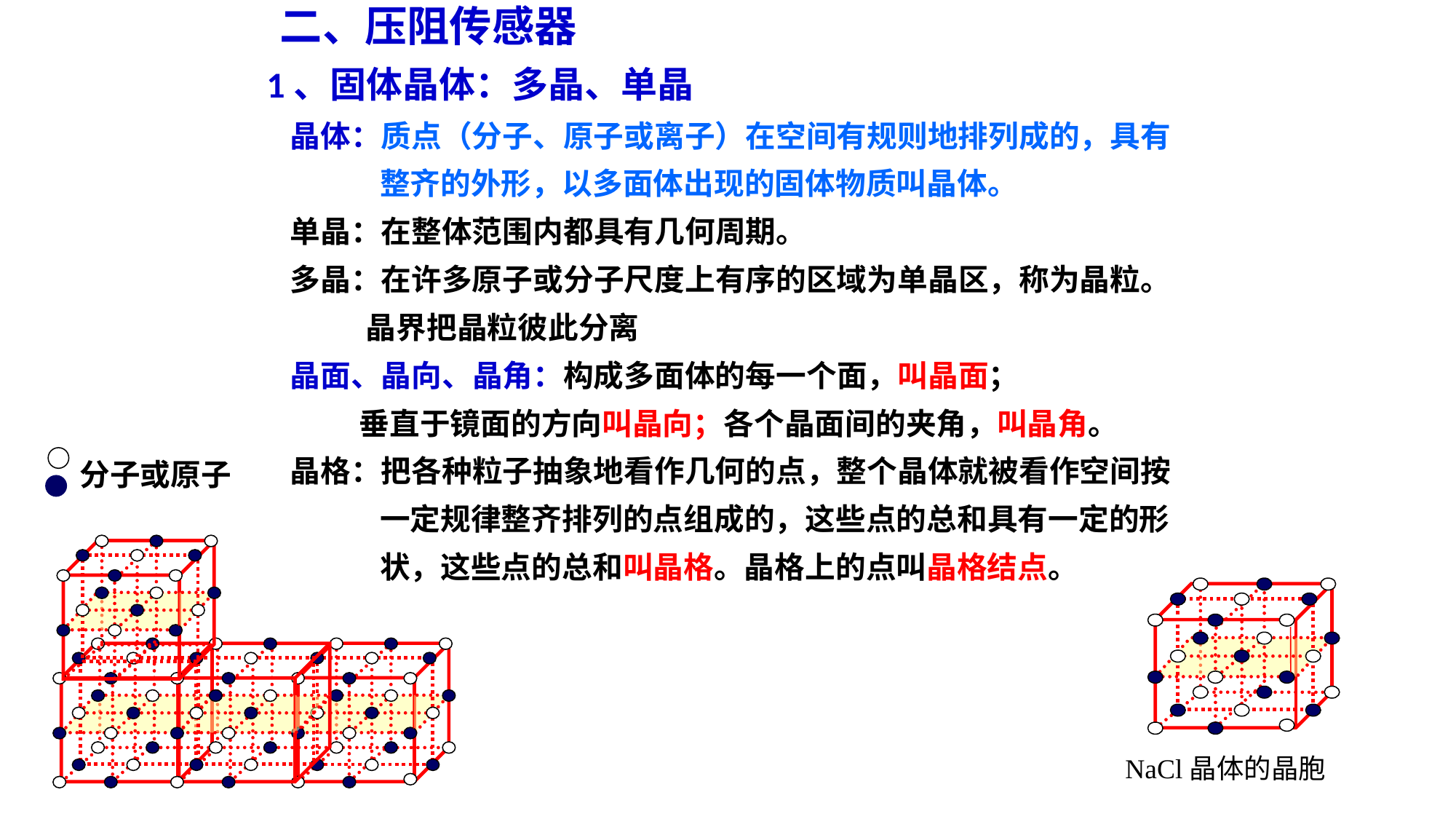

二、压阻传感器
         1、固体晶体：多晶、单晶
             晶体：质点（分子、原子或离子）在空间有规则地排列成的，具有
                          整齐的外形，以多面体出现的固体物质叫晶体。
             单晶：在整体范围内都具有几何周期。
             多晶：在许多原子或分子尺度上有序的区域为单晶区，称为晶粒。
                        晶界把晶粒彼此分离
             晶面、晶向、晶角：构成多面体的每一个面，叫晶面；
                       垂直于镜面的方向叫晶向；各个晶面间的夹角，叫晶角。
             晶格：把各种粒子抽象地看作几何的点，整个晶体就被看作空间按
                          一定规律整齐排列的点组成的，这些点的总和具有一定的形
                          状，这些点的总和叫晶格。晶格上的点叫晶格结点。
阿

分子或原子

NaCl晶体的晶胞